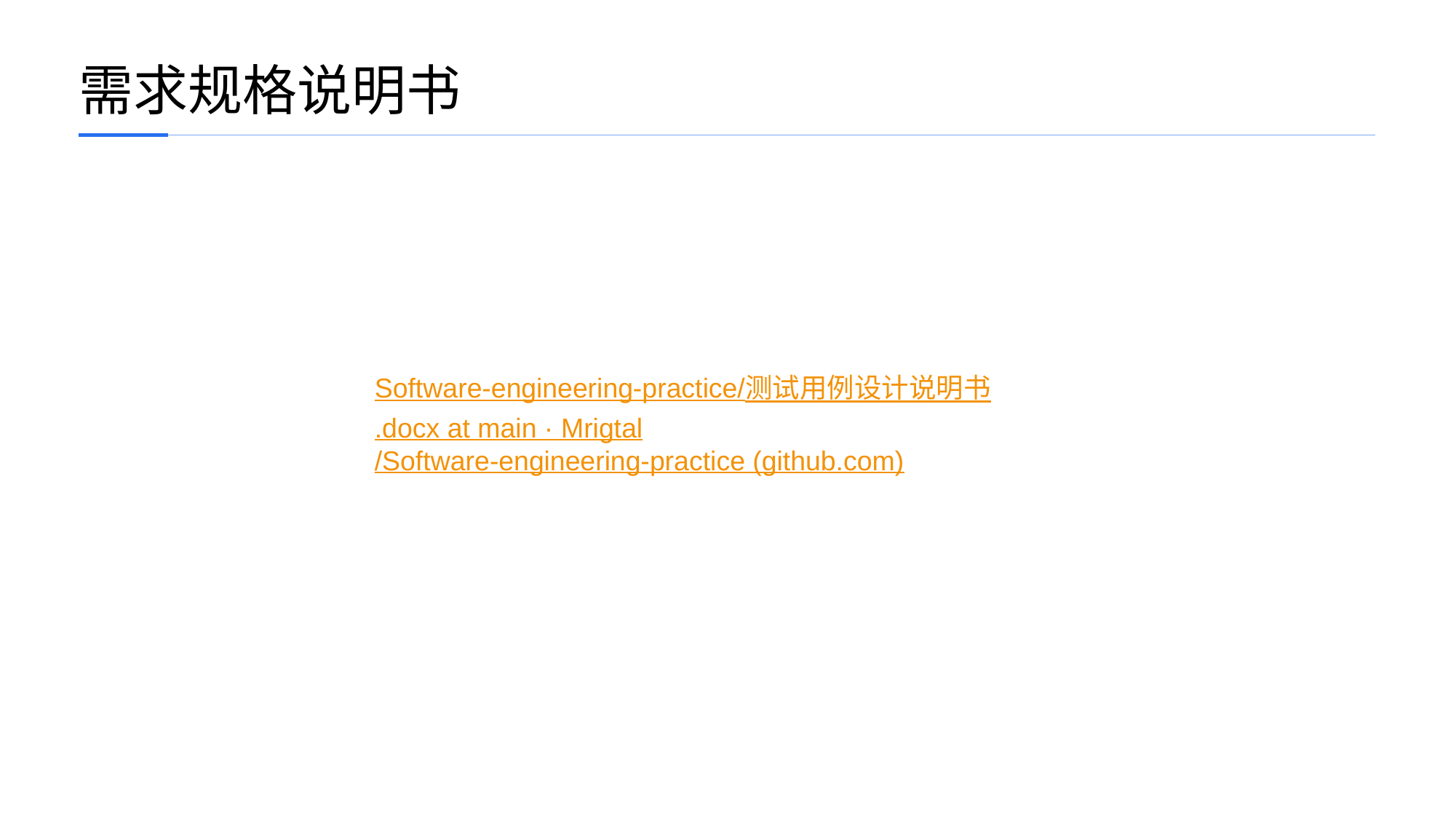

需求规格说明书
Software-engineering-practice/测试用例设计说明书.docx at main · Mrigtal/Software-engineering-practice (github.com)